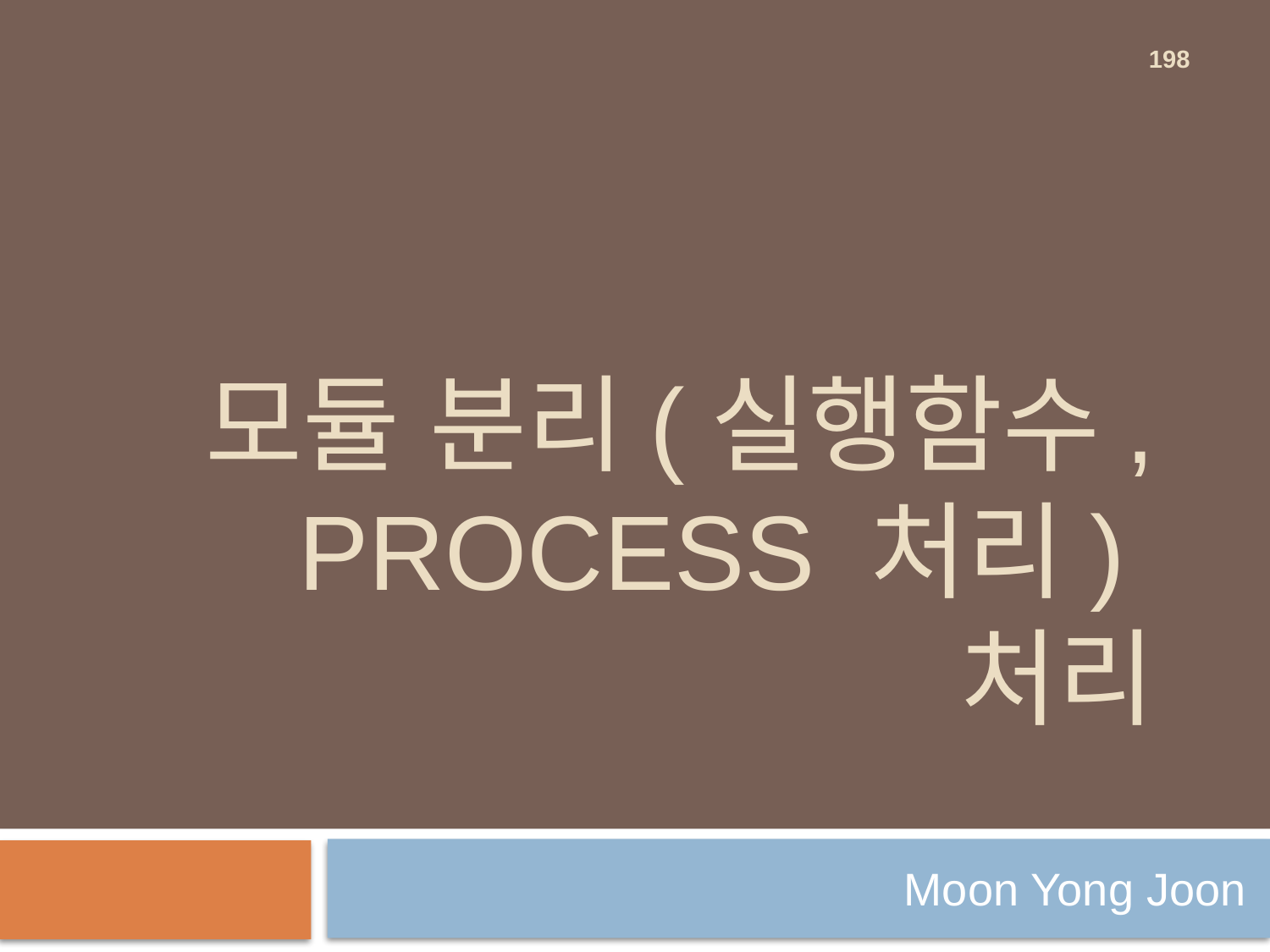

198
# 모듈 분리(실행함수, process 처리) 처리
Moon Yong Joon